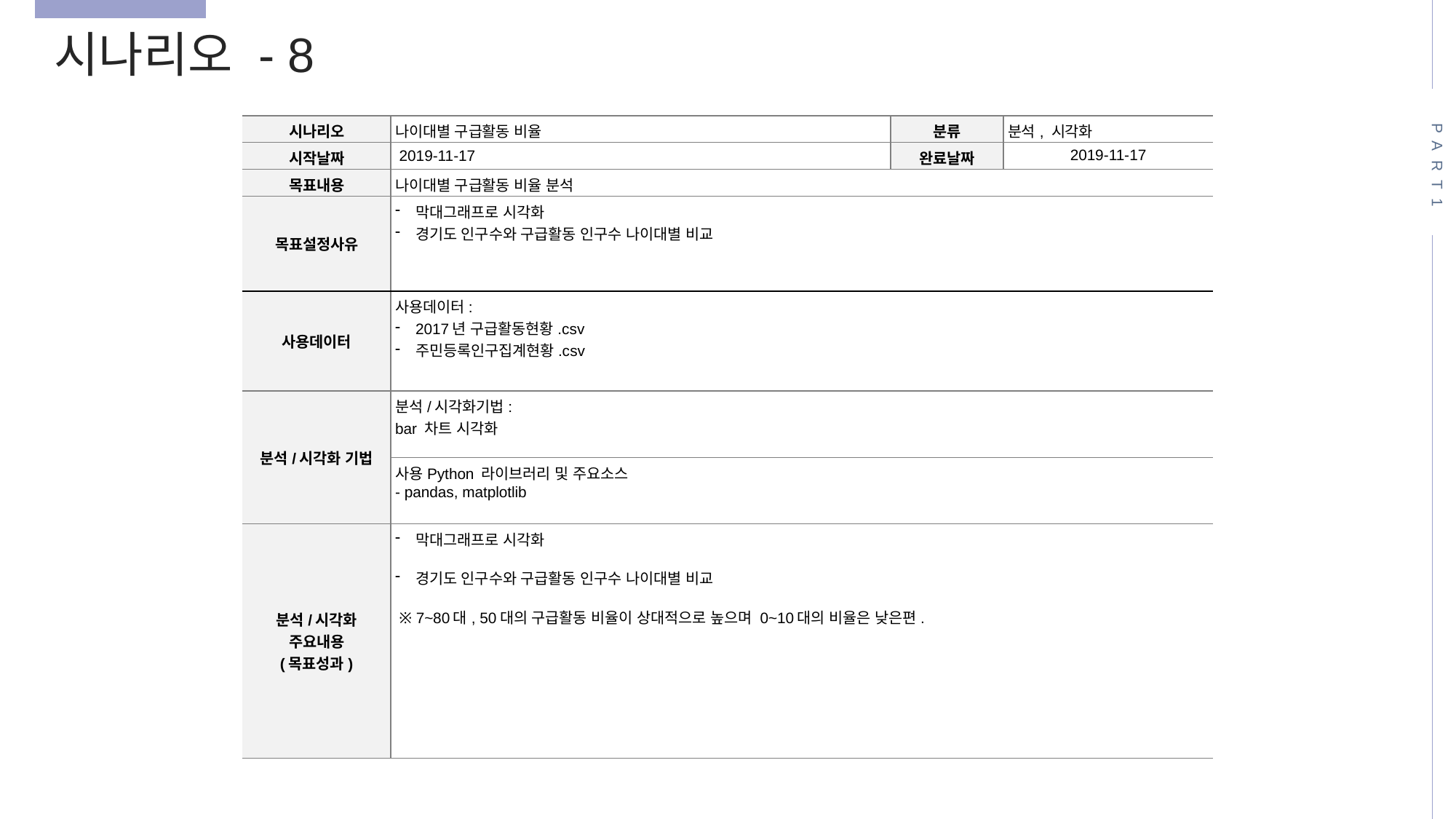

시나리오 - 8
PART1
| 시나리오 | 나이대별 구급활동 비율 | 분류 | 분석, 시각화 |
| --- | --- | --- | --- |
| 시작날짜 | 2019-11-17 | 완료날짜 | 2019-11-17 |
| 목표내용 | 나이대별 구급활동 비율 분석 |  |  |
| 목표설정사유 | 막대그래프로 시각화 경기도 인구수와 구급활동 인구수 나이대별 비교 |  |  |
| 사용데이터 | 사용데이터: 2017년 구급활동현황.csv 주민등록인구집계현황.csv |  |  |
| 분석/시각화 기법 | 분석/시각화기법: bar 차트 시각화 |  |  |
|  | 사용Python 라이브러리 및 주요소스 - pandas, matplotlib |  |  |
| 분석/시각화 주요내용 (목표성과) | 막대그래프로 시각화 경기도 인구수와 구급활동 인구수 나이대별 비교 ※ 7~80대, 50대의 구급활동 비율이 상대적으로 높으며 0~10대의 비율은 낮은편. |  |  |